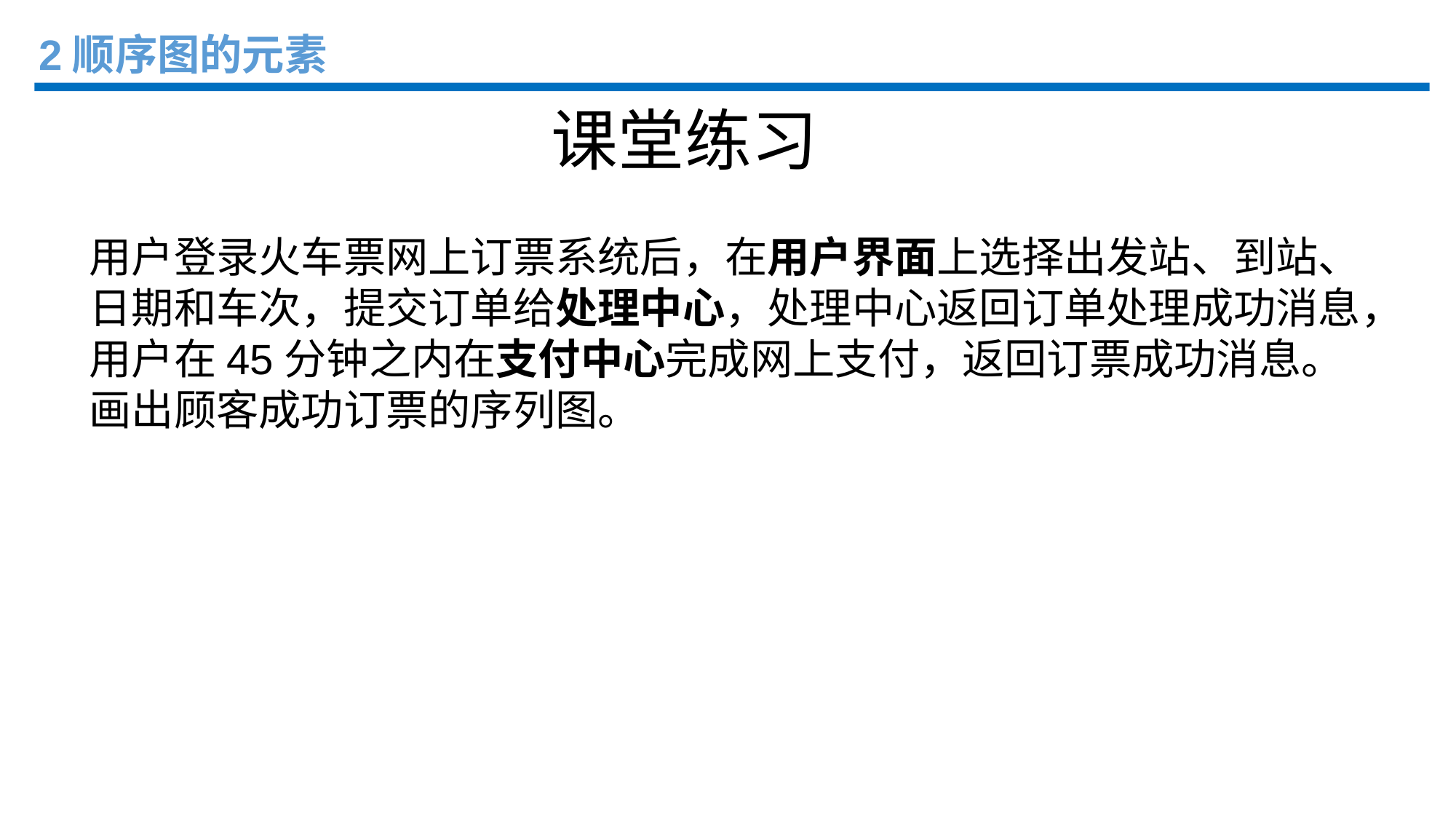

2顺序图的元素
课堂练习
用户登录火车票网上订票系统后，在用户界面上选择出发站、到站、日期和车次，提交订单给处理中心，处理中心返回订单处理成功消息，用户在45分钟之内在支付中心完成网上支付，返回订票成功消息。画出顾客成功订票的序列图。